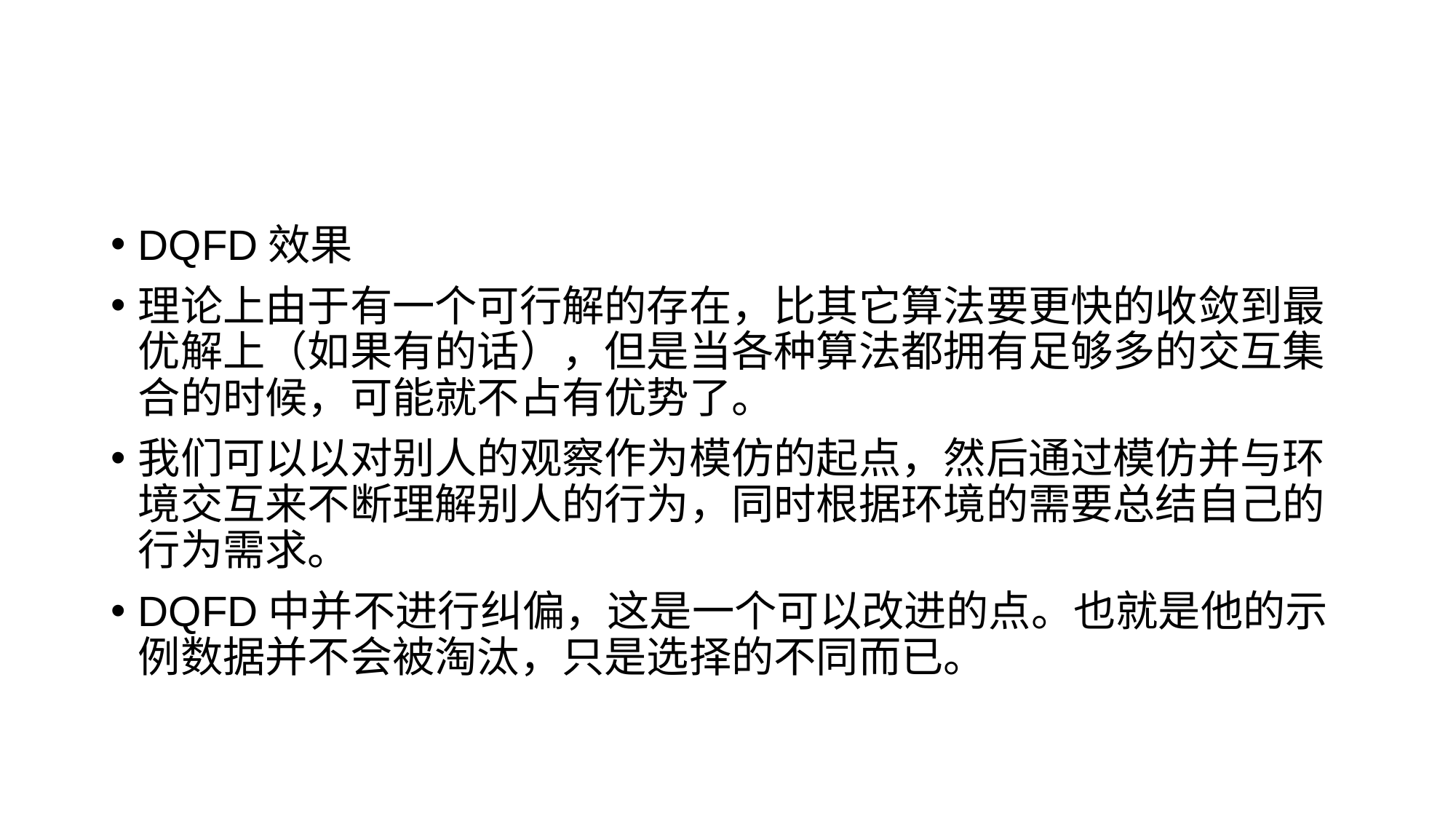

#
DQFD效果
理论上由于有一个可行解的存在，比其它算法要更快的收敛到最优解上（如果有的话），但是当各种算法都拥有足够多的交互集合的时候，可能就不占有优势了。
我们可以以对别人的观察作为模仿的起点，然后通过模仿并与环境交互来不断理解别人的行为，同时根据环境的需要总结自己的行为需求。
DQFD中并不进行纠偏，这是一个可以改进的点。也就是他的示例数据并不会被淘汰，只是选择的不同而已。